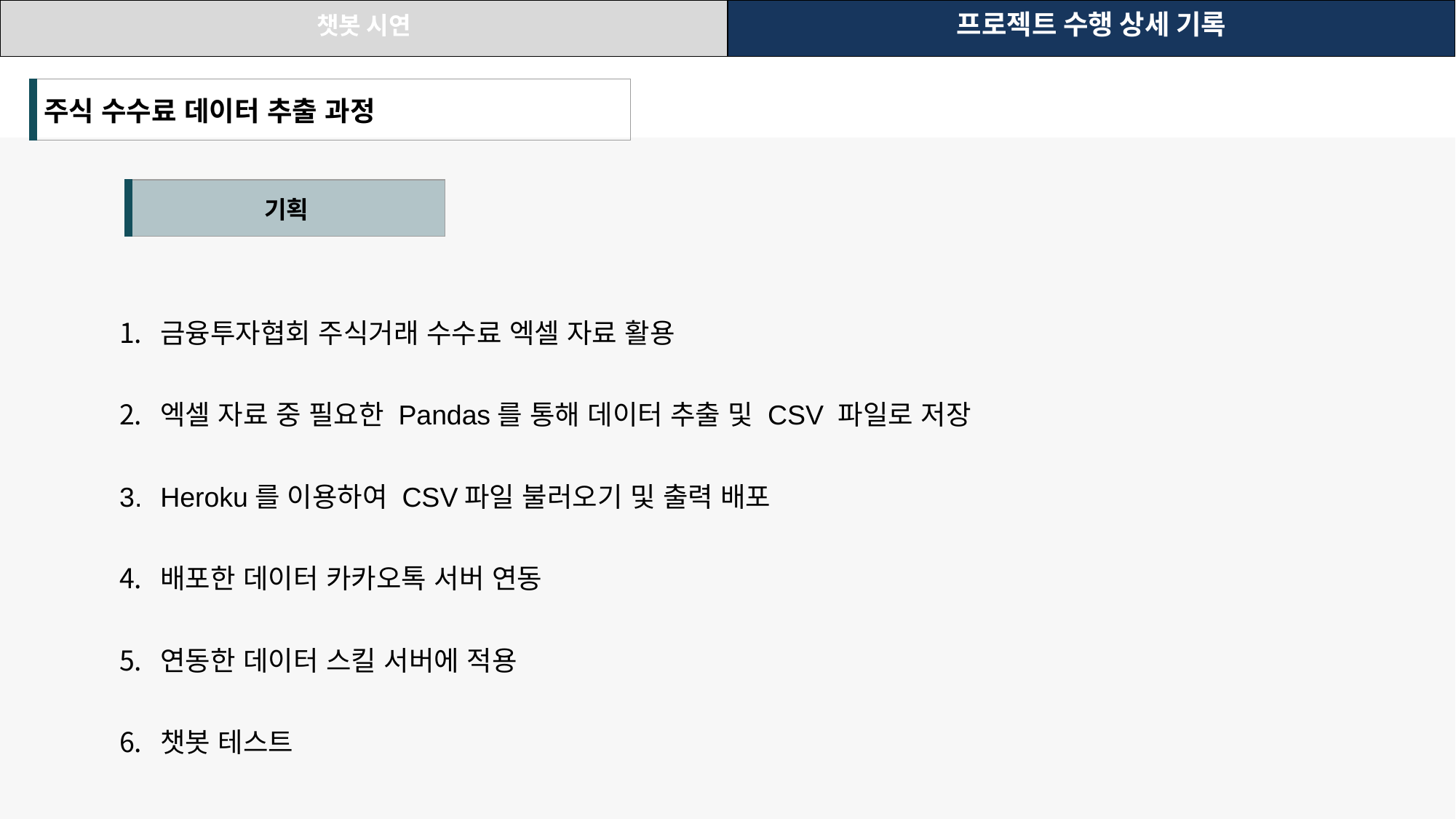

| 챗봇 시연 | 프로젝트 수행 상세 기록 |
| --- | --- |
| 주식 수수료 데이터 추출 과정 |
| --- |

| 기획 |
| --- |
금융투자협회 주식거래 수수료 엑셀 자료 활용
엑셀 자료 중 필요한 Pandas를 통해 데이터 추출 및 CSV 파일로 저장
Heroku를 이용하여 CSV파일 불러오기 및 출력 배포
배포한 데이터 카카오톡 서버 연동
연동한 데이터 스킬 서버에 적용
챗봇 테스트